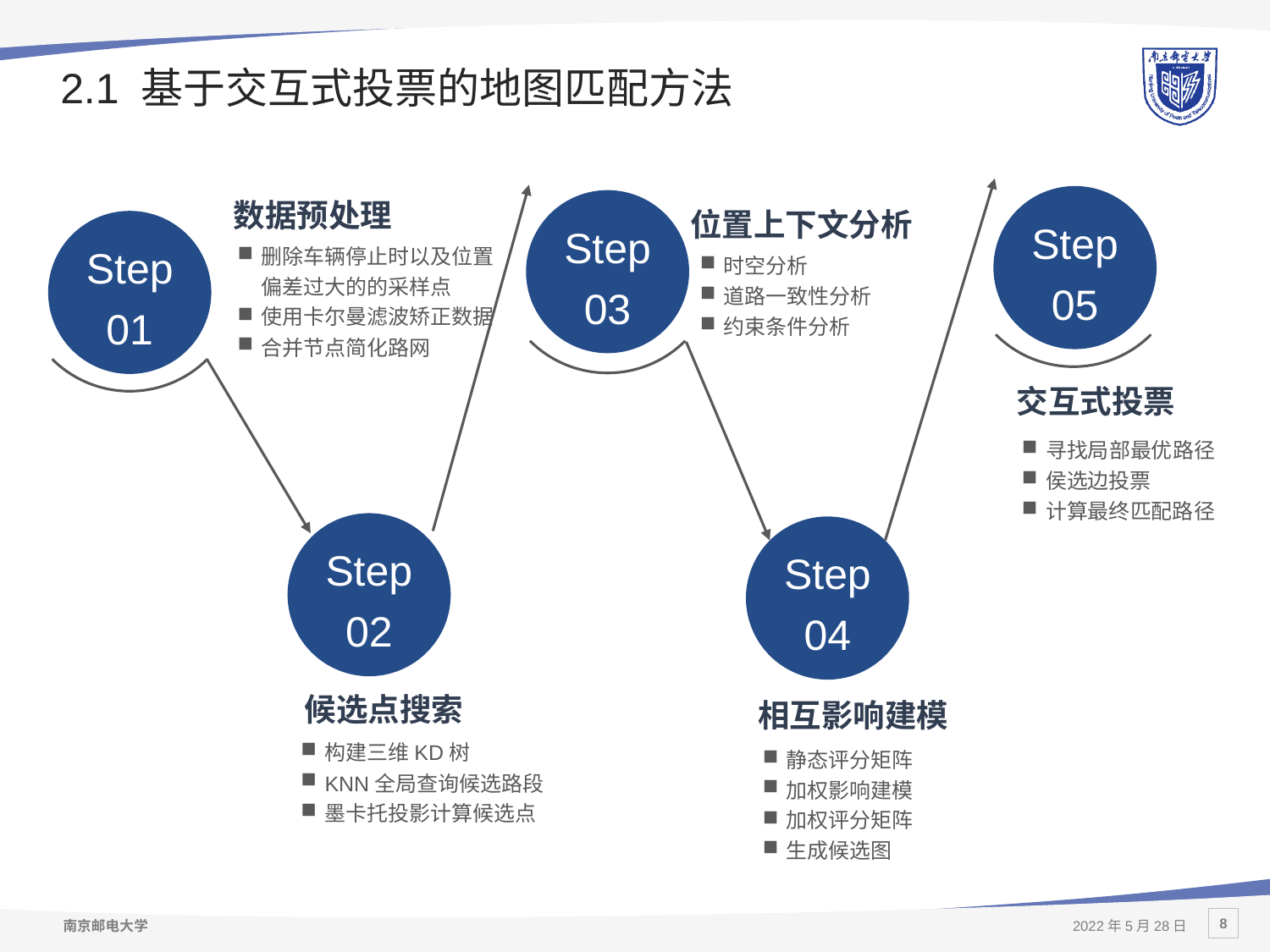

# 2.1 基于交互式投票的地图匹配方法

Step 05
数据预处理
Step 03
位置上下文分析
Step 01
删除车辆停止时以及位置偏差过大的的采样点
使用卡尔曼滤波矫正数据
合并节点简化路网

时空分析
道路一致性分析
约束条件分析

交互式投票
寻找局部最优路径
侯选边投票
计算最终匹配路径
Step 02
Step 04
候选点搜索
相互影响建模
构建三维KD树
KNN全局查询候选路段
墨卡托投影计算候选点

静态评分矩阵
加权影响建模
加权评分矩阵
生成候选图